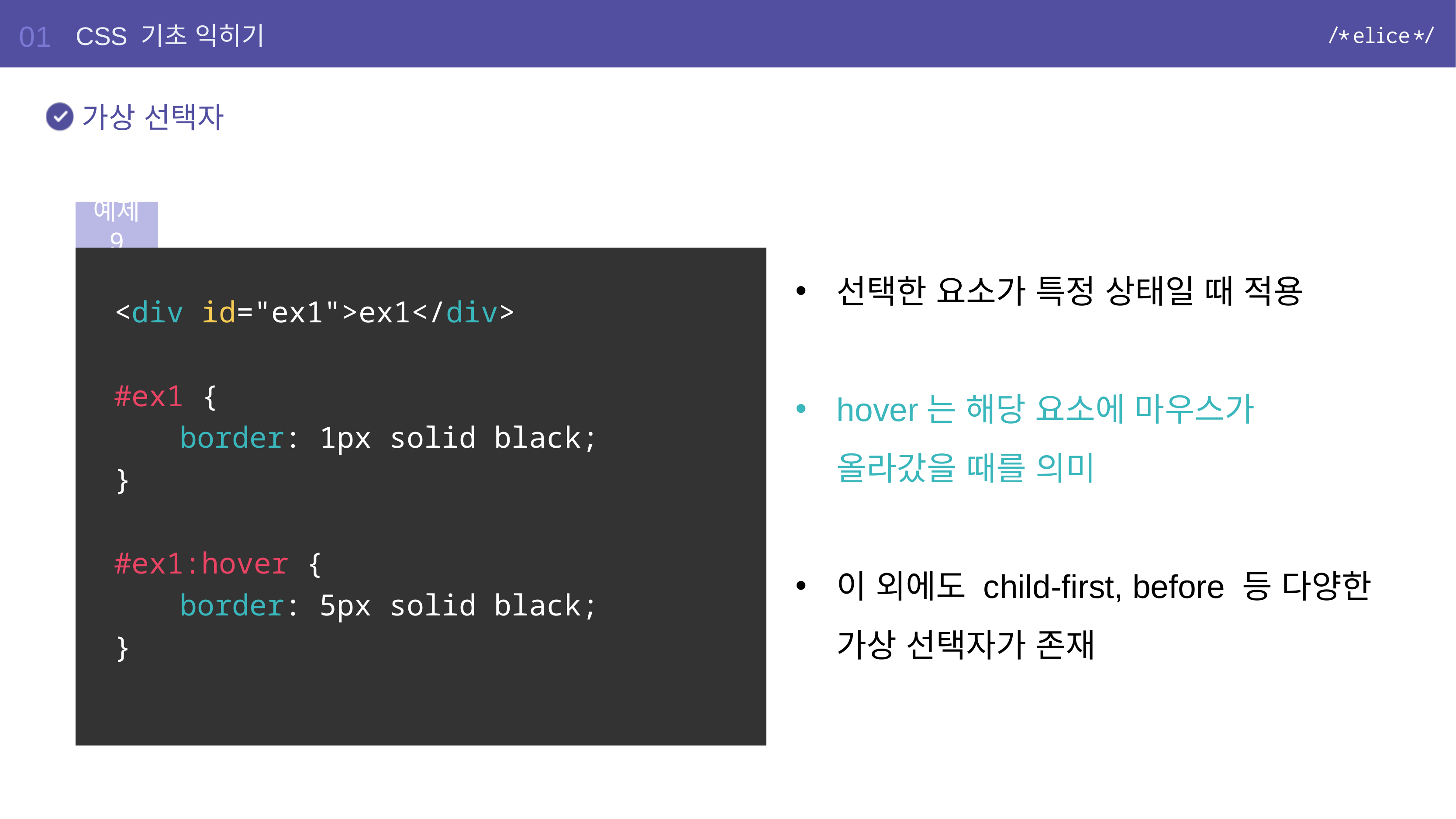

01
CSS 기초 익히기
가상 선택자
예제 9
<div id="ex1">ex1</div>

#ex1 {
	border: 1px solid black;
}

#ex1:hover {
	border: 5px solid black;
}

선택한 요소가 특정 상태일 때 적용

hover는 해당 요소에 마우스가  올라갔을 때를 의미

이 외에도 child-first, before 등 다양한 가상 선택자가 존재